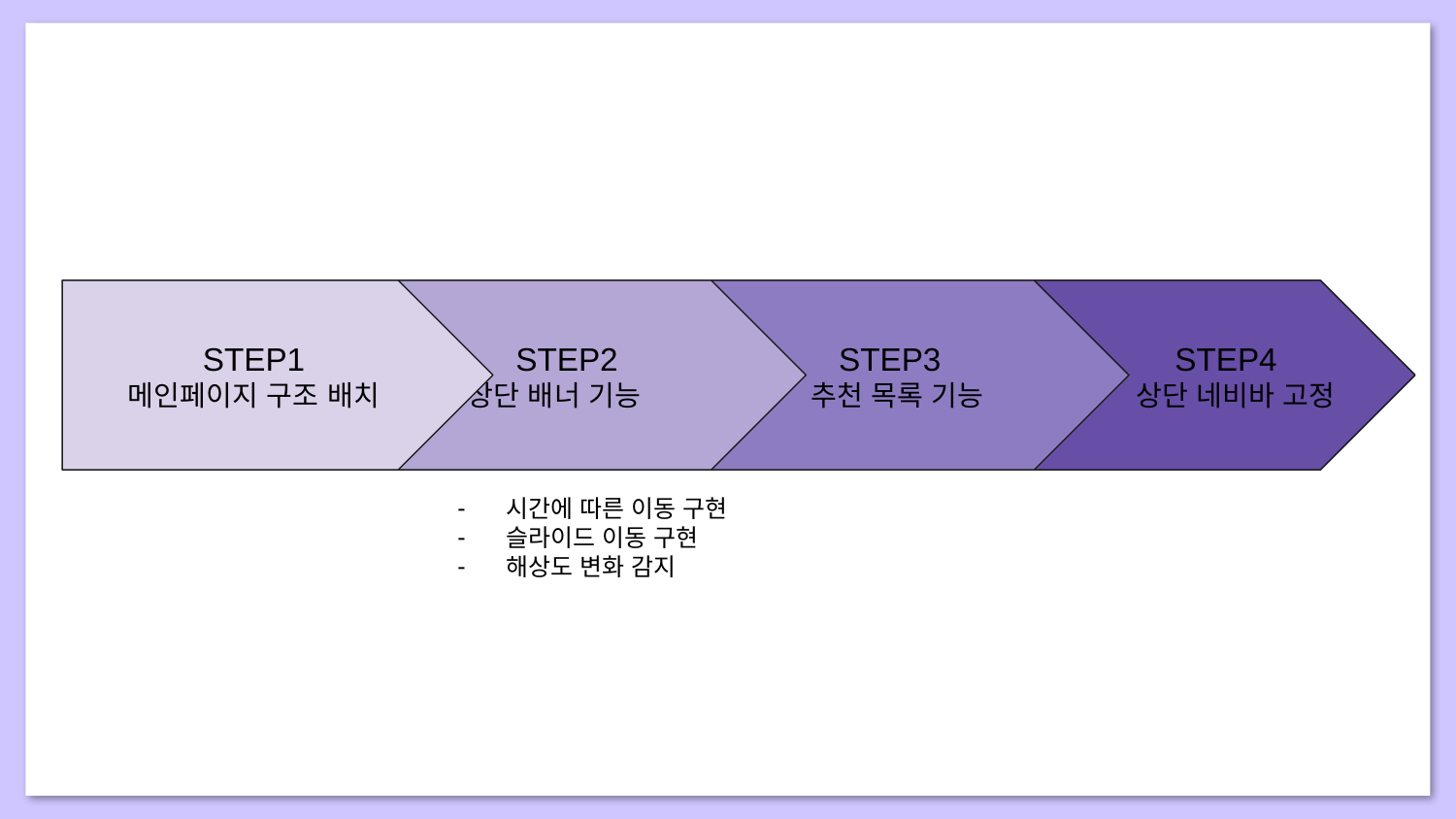

STEP1
메인페이지 구조 배치
STEP2
   상단 배너 기능
STEP3
 추천 목록 기능
            STEP4
              상단 네비바 고정
시간에 따른 이동 구현
슬라이드 이동 구현
해상도 변화 감지